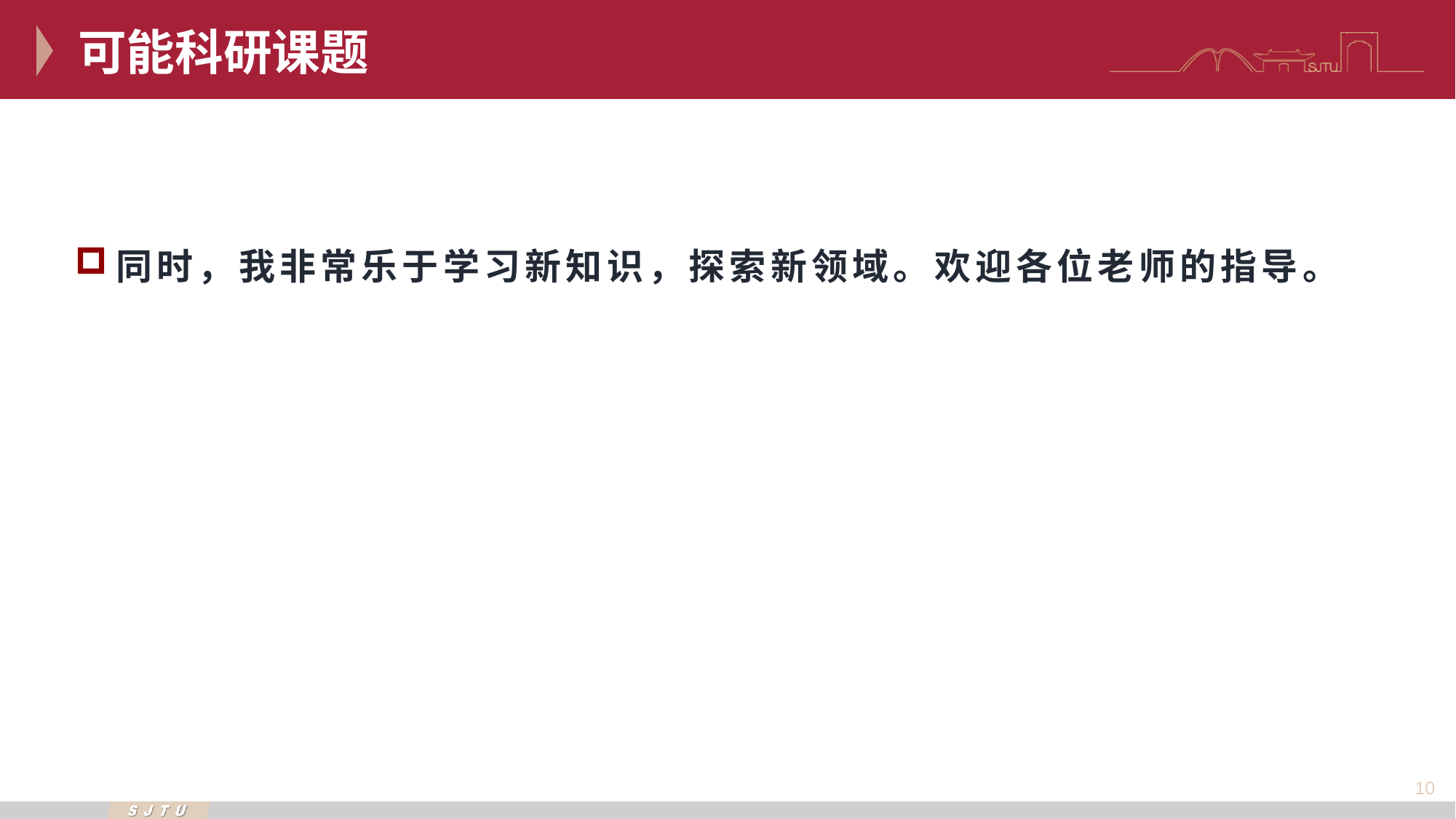

可能科研课题
同时，我非常乐于学习新知识，探索新领域。欢迎各位老师的指导。
10